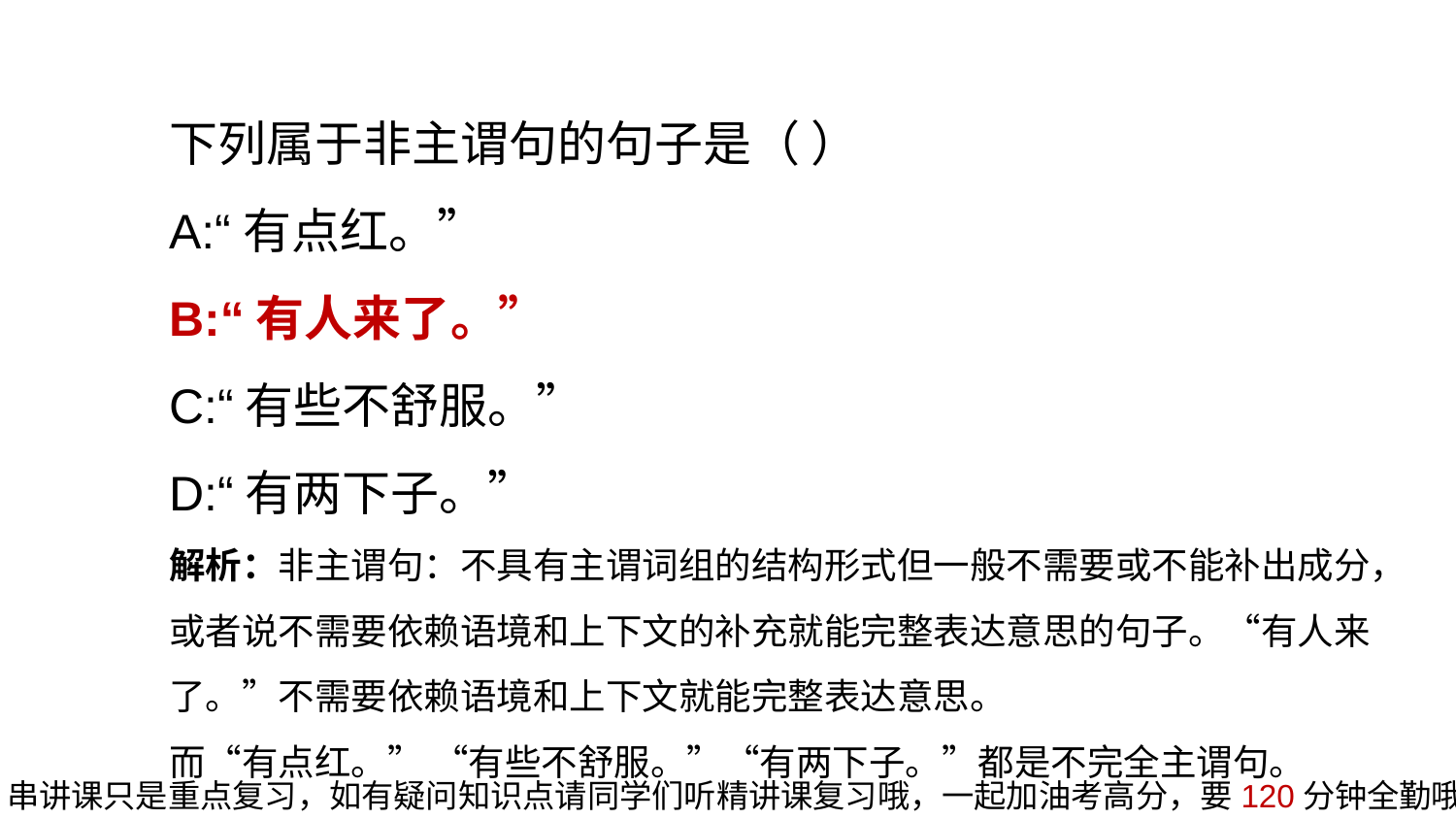

下列属于非主谓句的句子是（ ）
A:“有点红。”
B:“有人来了。”
C:“有些不舒服。”
D:“有两下子。”
解析：非主谓句：不具有主谓词组的结构形式但一般不需要或不能补出成分，或者说不需要依赖语境和上下文的补充就能完整表达意思的句子。“有人来了。”不需要依赖语境和上下文就能完整表达意思。
而“有点红。” “有些不舒服。”“有两下子。”都是不完全主谓句。